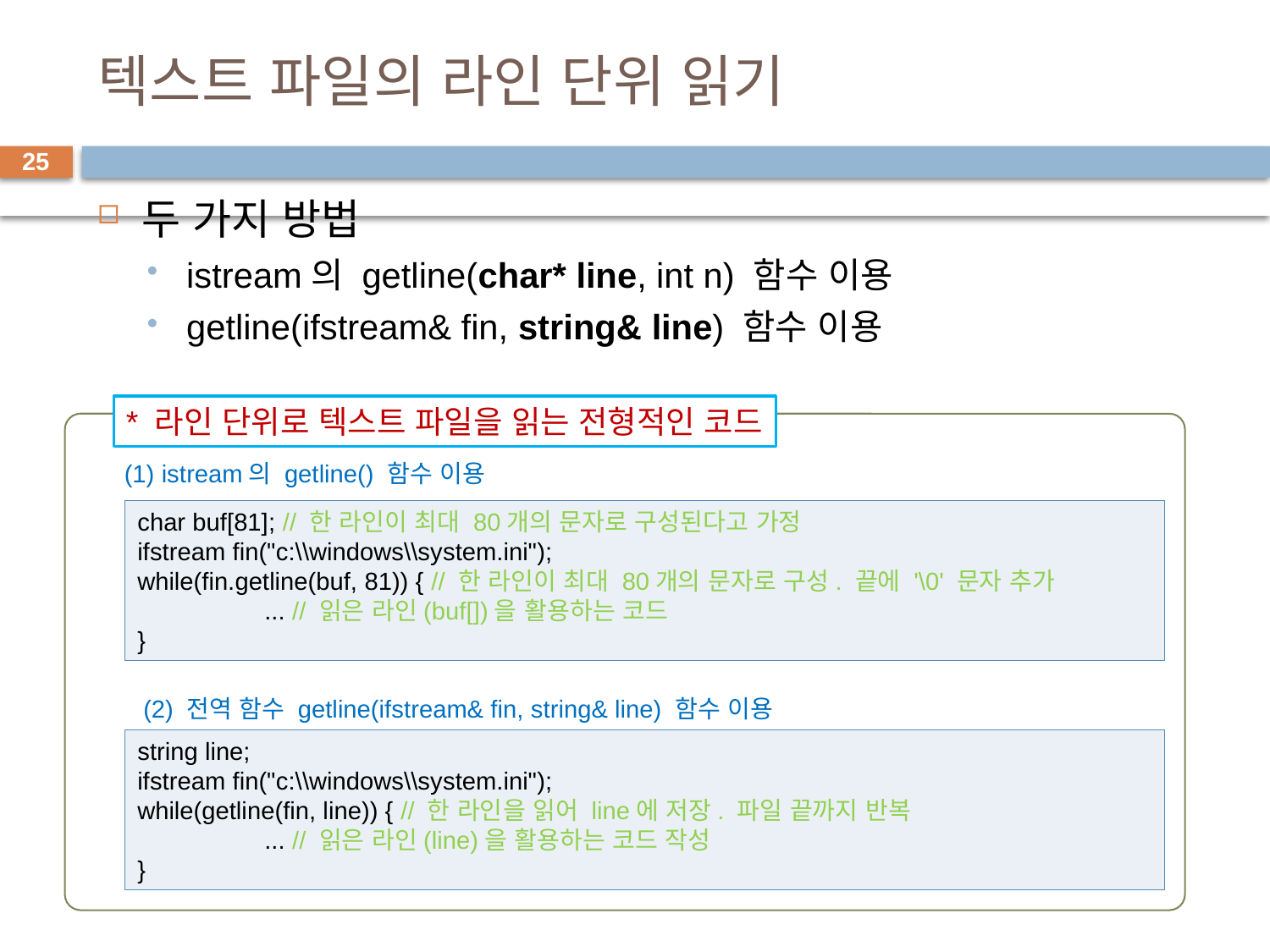

# 텍스트 파일의 라인 단위 읽기
25
두 가지 방법
istream의 getline(char* line, int n) 함수 이용
getline(ifstream& fin, string& line) 함수 이용

* 라인 단위로 텍스트 파일을 읽는 전형적인 코드

(1) istream의 getline() 함수 이용
char buf[81]; // 한 라인이 최대 80개의 문자로 구성된다고 가정
ifstream fin("c:\\windows\\system.ini");
while(fin.getline(buf, 81)) { // 한 라인이 최대 80개의 문자로 구성. 끝에 '\0' 문자 추가
	... // 읽은 라인(buf[])을 활용하는 코드
}
(2) 전역 함수 getline(ifstream& fin, string& line) 함수 이용
string line;
ifstream fin("c:\\windows\\system.ini");
while(getline(fin, line)) { // 한 라인을 읽어 line에 저장. 파일 끝까지 반복
	... // 읽은 라인(line)을 활용하는 코드 작성
}